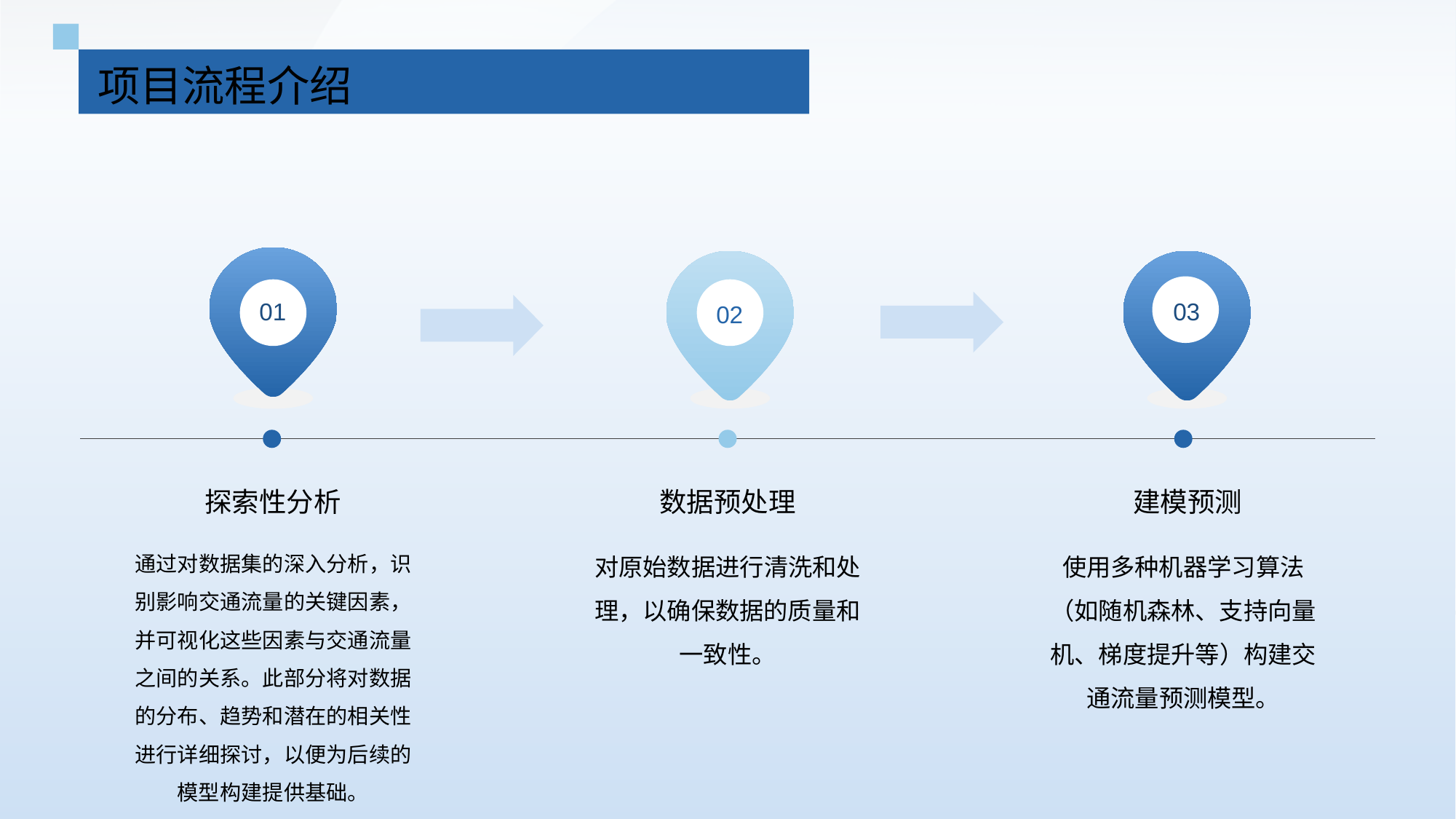

项目流程介绍

01
03

02

探索性分析
数据预处理
建模预测
通过对数据集的深入分析，识别影响交通流量的关键因素，并可视化这些因素与交通流量之间的关系。此部分将对数据的分布、趋势和潜在的相关性进行详细探讨，以便为后续的模型构建提供基础。
对原始数据进行清洗和处理，以确保数据的质量和一致性。
使用多种机器学习算法（如随机森林、支持向量机、梯度提升等）构建交通流量预测模型。